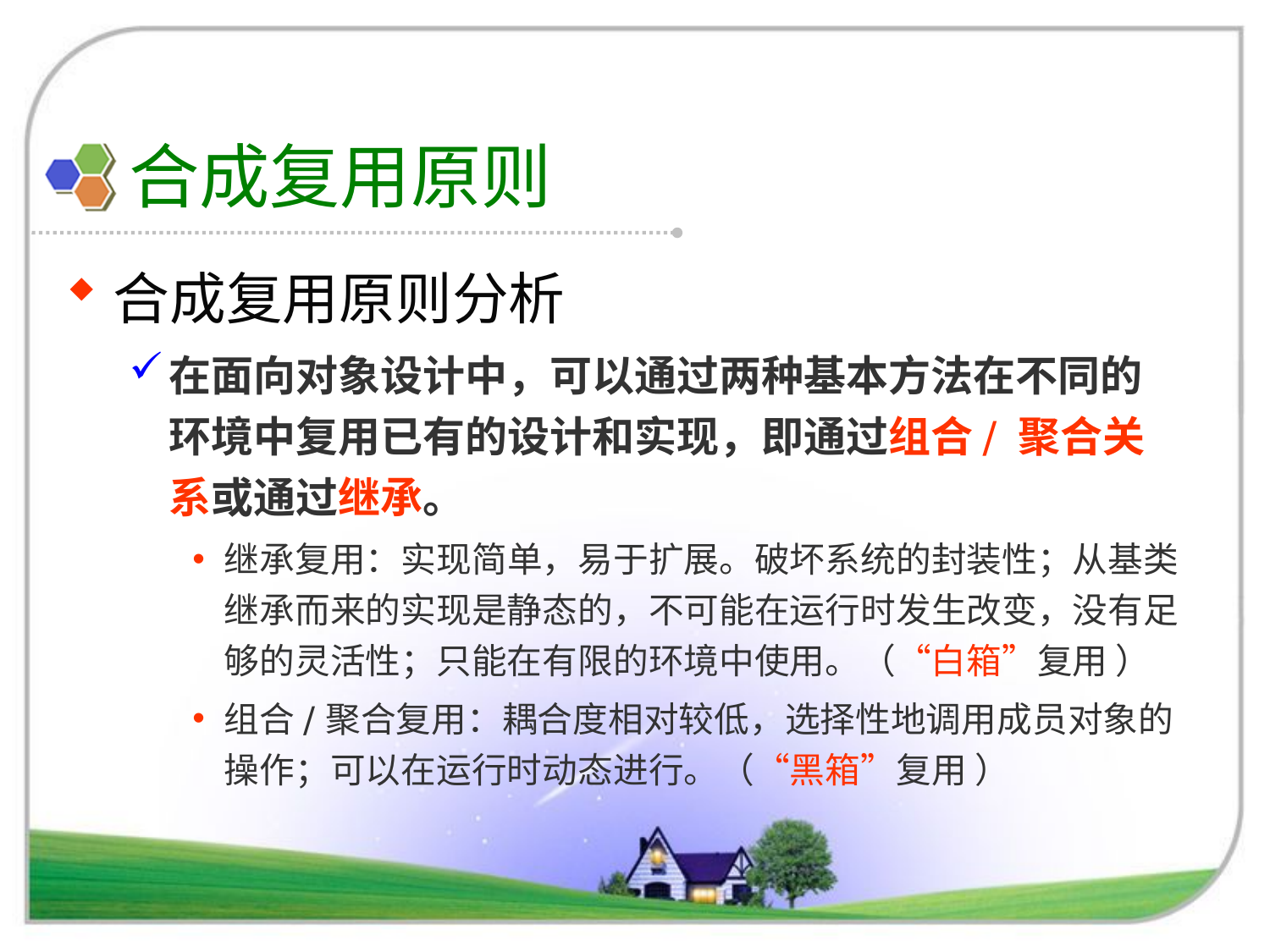

# 合成复用原则
合成复用原则分析
在面向对象设计中，可以通过两种基本方法在不同的环境中复用已有的设计和实现，即通过组合/聚合关系或通过继承。
继承复用：实现简单，易于扩展。破坏系统的封装性；从基类继承而来的实现是静态的，不可能在运行时发生改变，没有足够的灵活性；只能在有限的环境中使用。（“白箱”复用 ）
组合/聚合复用：耦合度相对较低，选择性地调用成员对象的操作；可以在运行时动态进行。（“黑箱”复用 ）